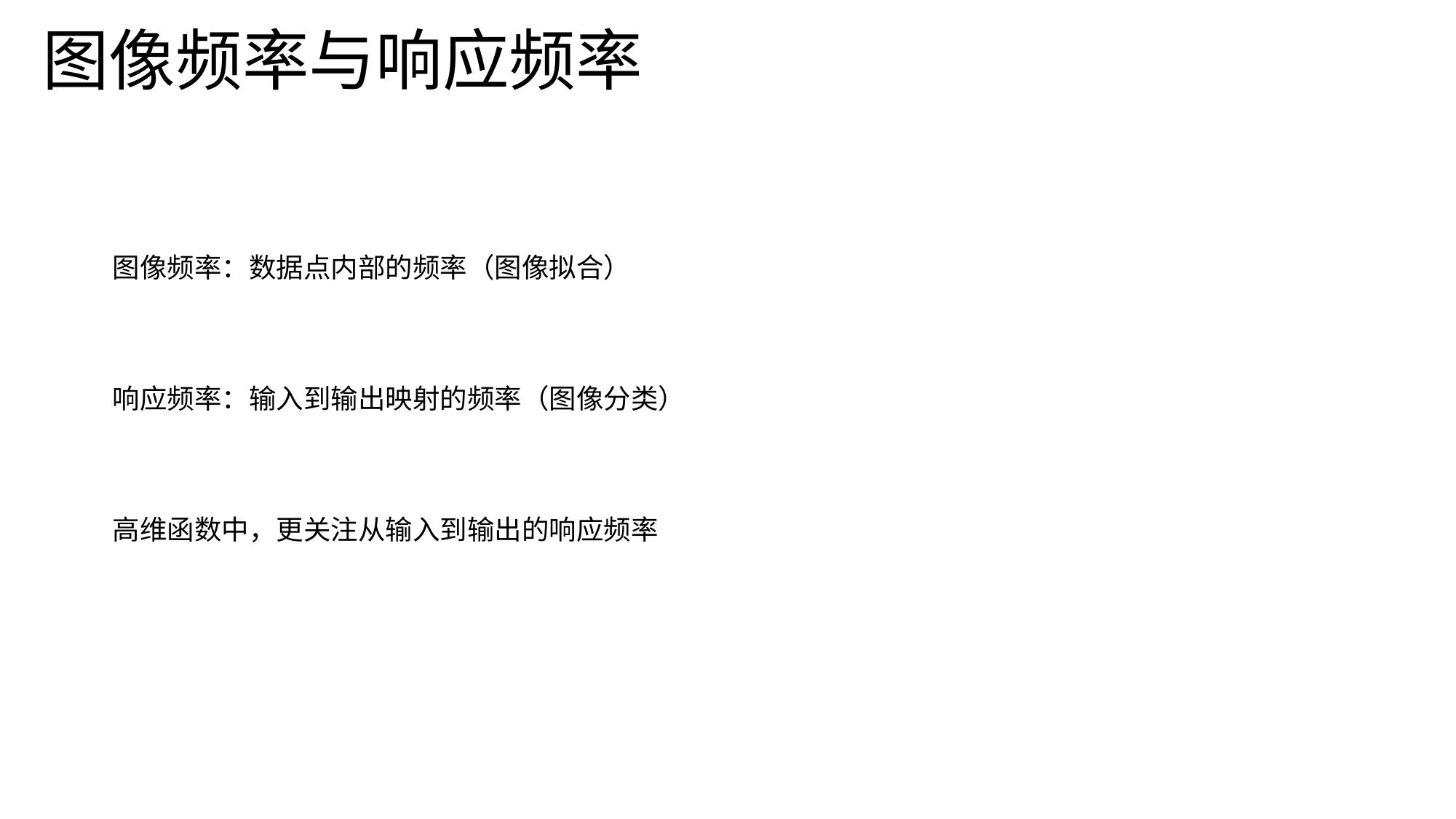

图像频率与响应频率
图像频率：数据点内部的频率（图像拟合）

响应频率：输入到输出映射的频率（图像分类）

高维函数中，更关注从输入到输出的响应频率